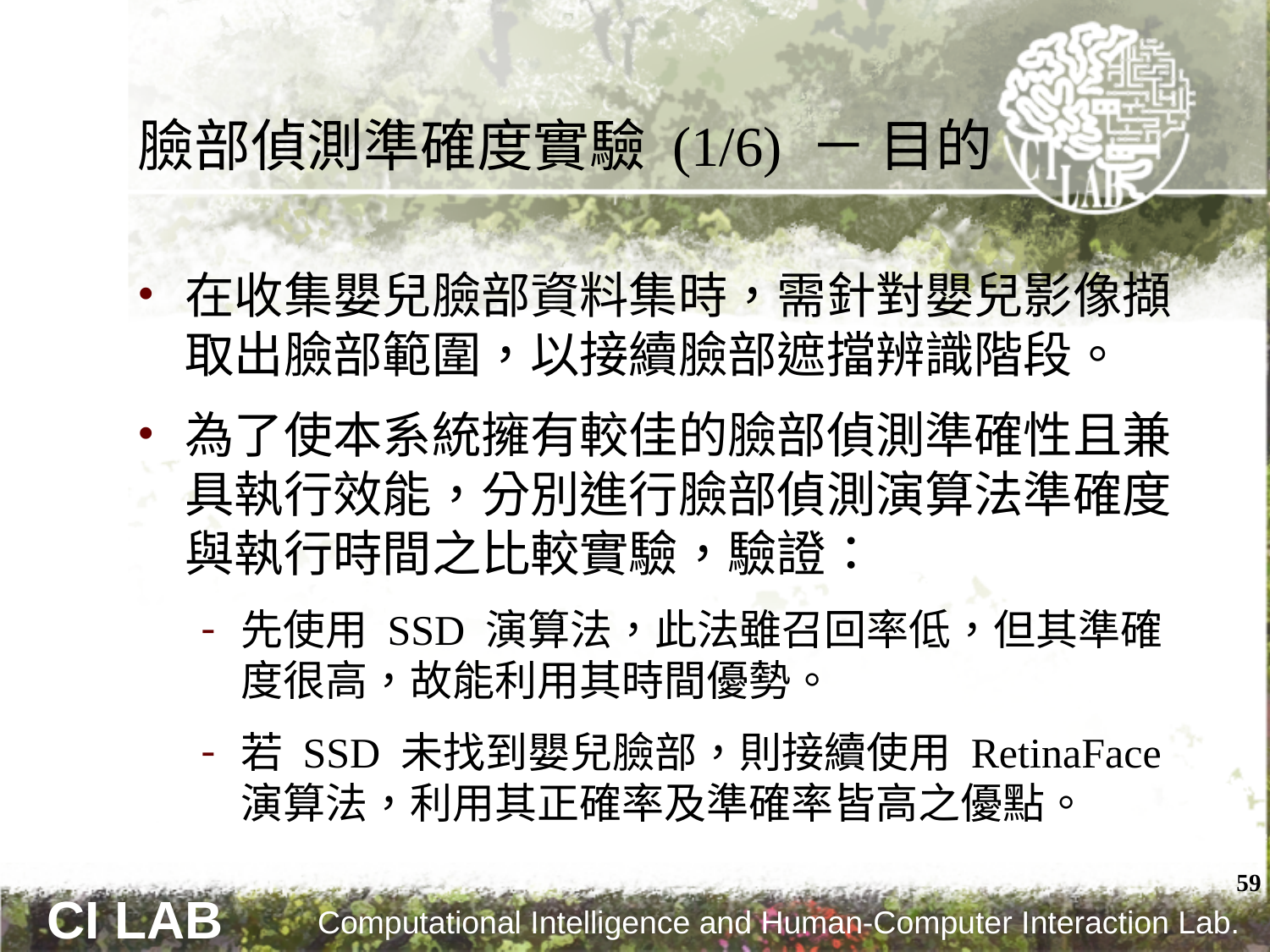

# 臉部偵測準確度實驗 (1/6) － 目的
在收集嬰兒臉部資料集時，需針對嬰兒影像擷取出臉部範圍，以接續臉部遮擋辨識階段。
為了使本系統擁有較佳的臉部偵測準確性且兼具執行效能，分別進行臉部偵測演算法準確度與執行時間之比較實驗，驗證：
先使用 SSD 演算法，此法雖召回率低，但其準確度很高，故能利用其時間優勢。
若 SSD 未找到嬰兒臉部，則接續使用 RetinaFace 演算法，利用其正確率及準確率皆高之優點。
59